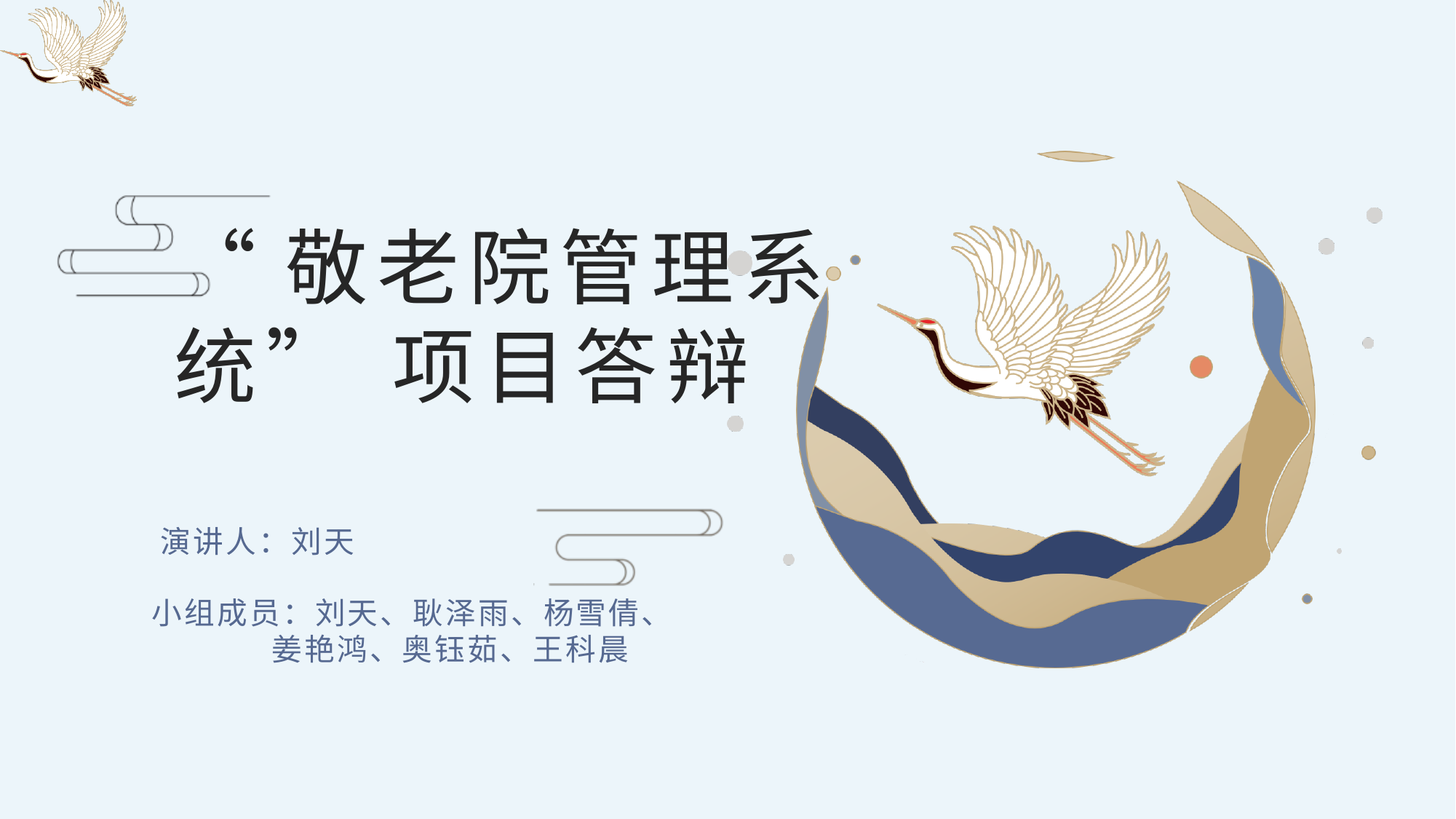

# “敬老院管理系统”	项目答辩
  演讲人：刘天
  小组成员：刘天、耿泽雨、杨雪倩、	    姜艳鸿、奥钰茹、王科晨